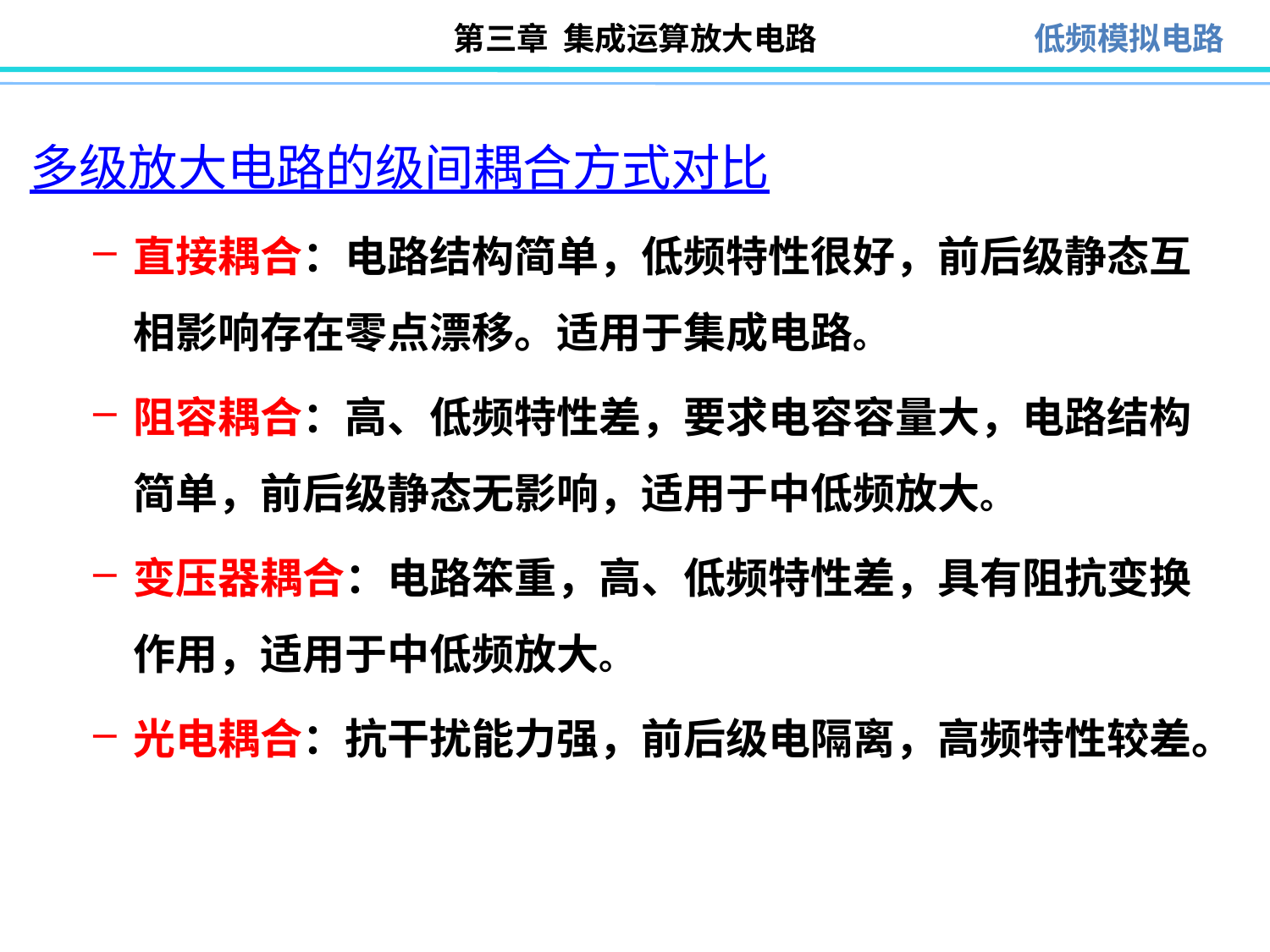

多级放大电路的级间耦合方式对比
直接耦合：电路结构简单，低频特性很好，前后级静态互相影响存在零点漂移。适用于集成电路。
阻容耦合：高、低频特性差，要求电容容量大，电路结构简单，前后级静态无影响，适用于中低频放大。
变压器耦合：电路笨重，高、低频特性差，具有阻抗变换作用，适用于中低频放大。
光电耦合：抗干扰能力强，前后级电隔离，高频特性较差。
14